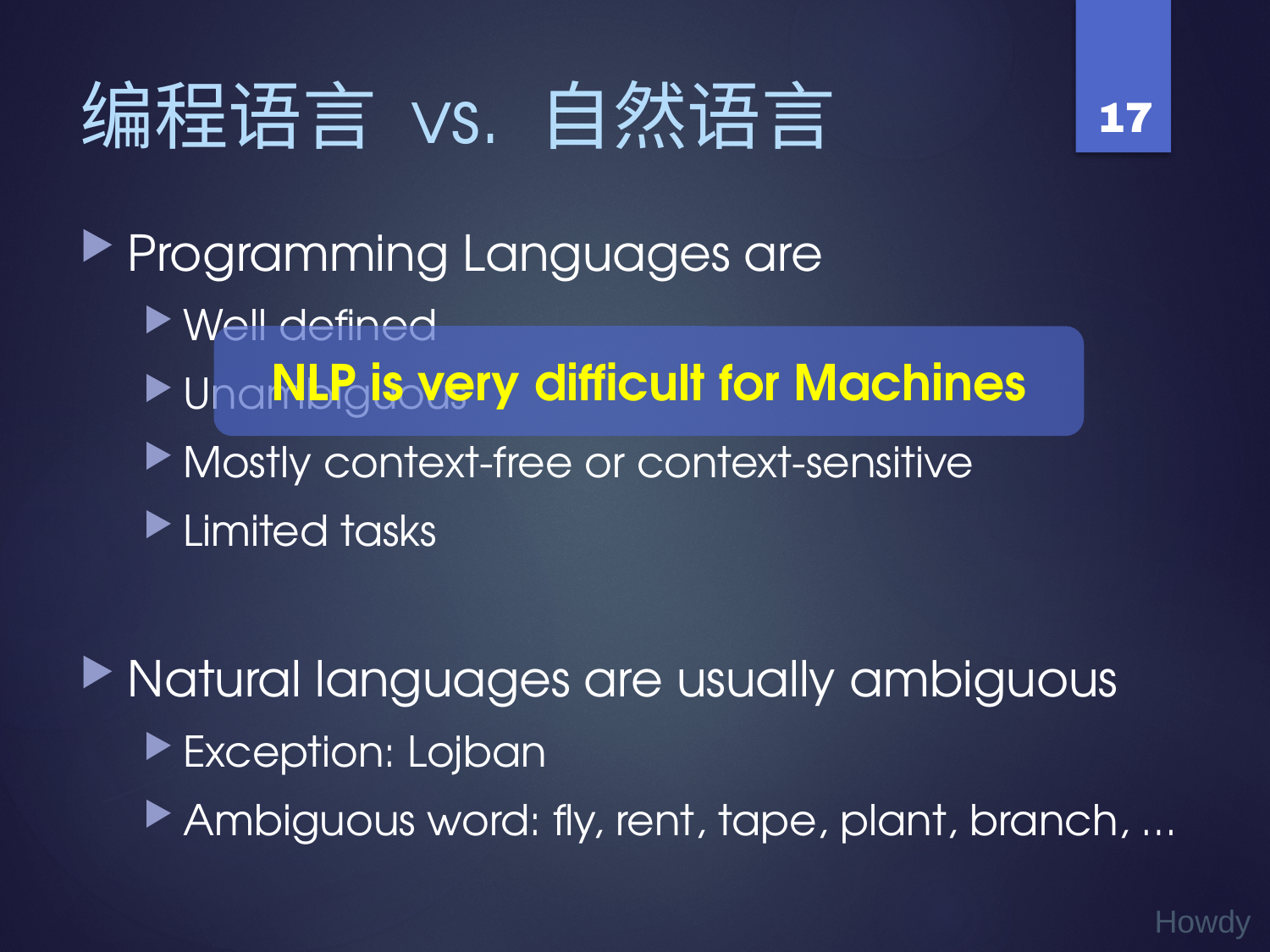

17
# 编程语言 vs. 自然语言
Programming Languages are
Well defined
Unambiguous
Mostly context-free or context-sensitive
Limited tasks

Natural languages are usually ambiguous
Exception: Lojban
Ambiguous word: fly, rent, tape, plant, branch, …
NLP is very difficult for Machines